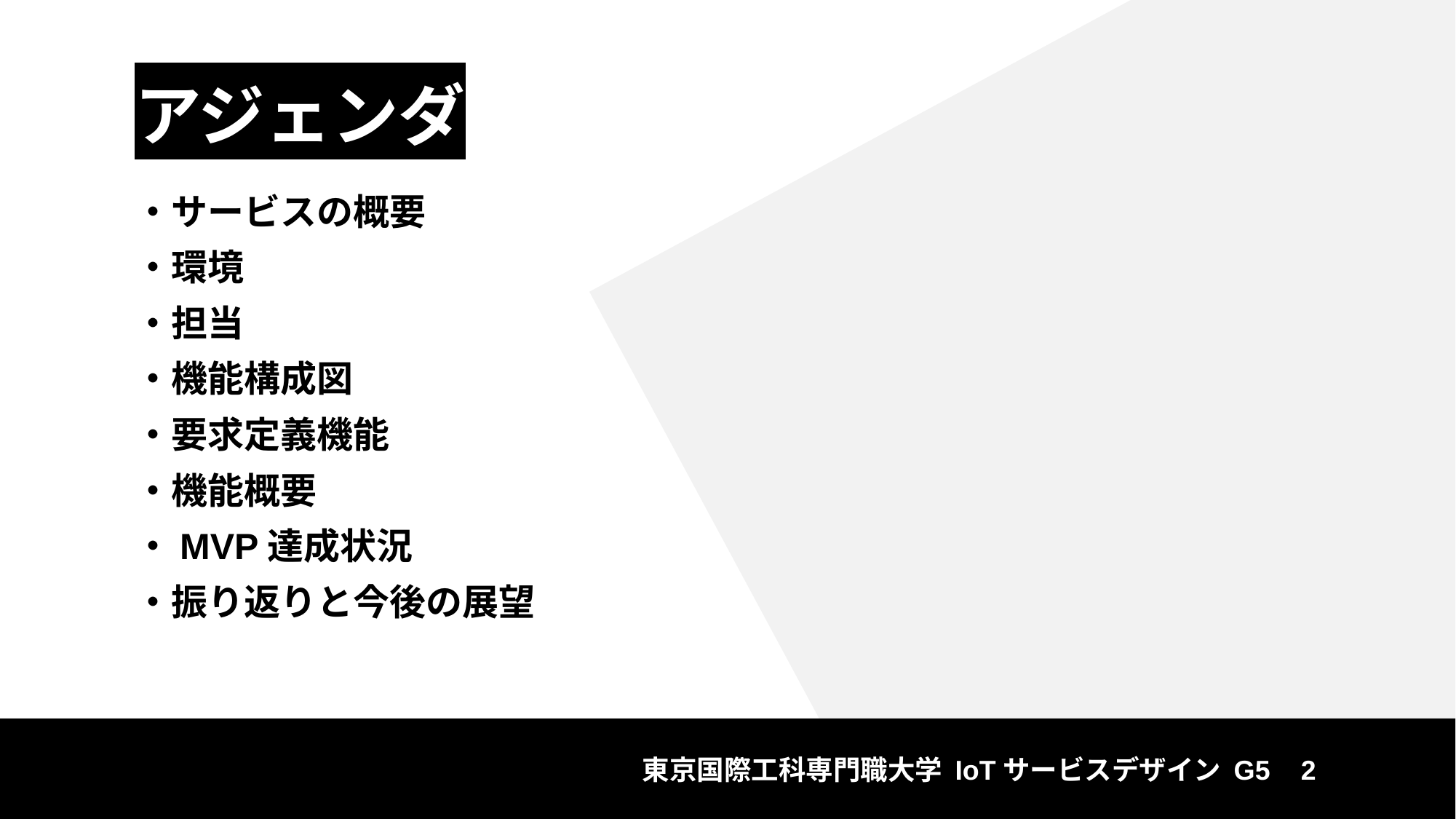

アジェンダ
・サービスの概要
・環境
・担当
・機能構成図
・要求定義機能
・機能概要
・MVP達成状況
・振り返りと今後の展望